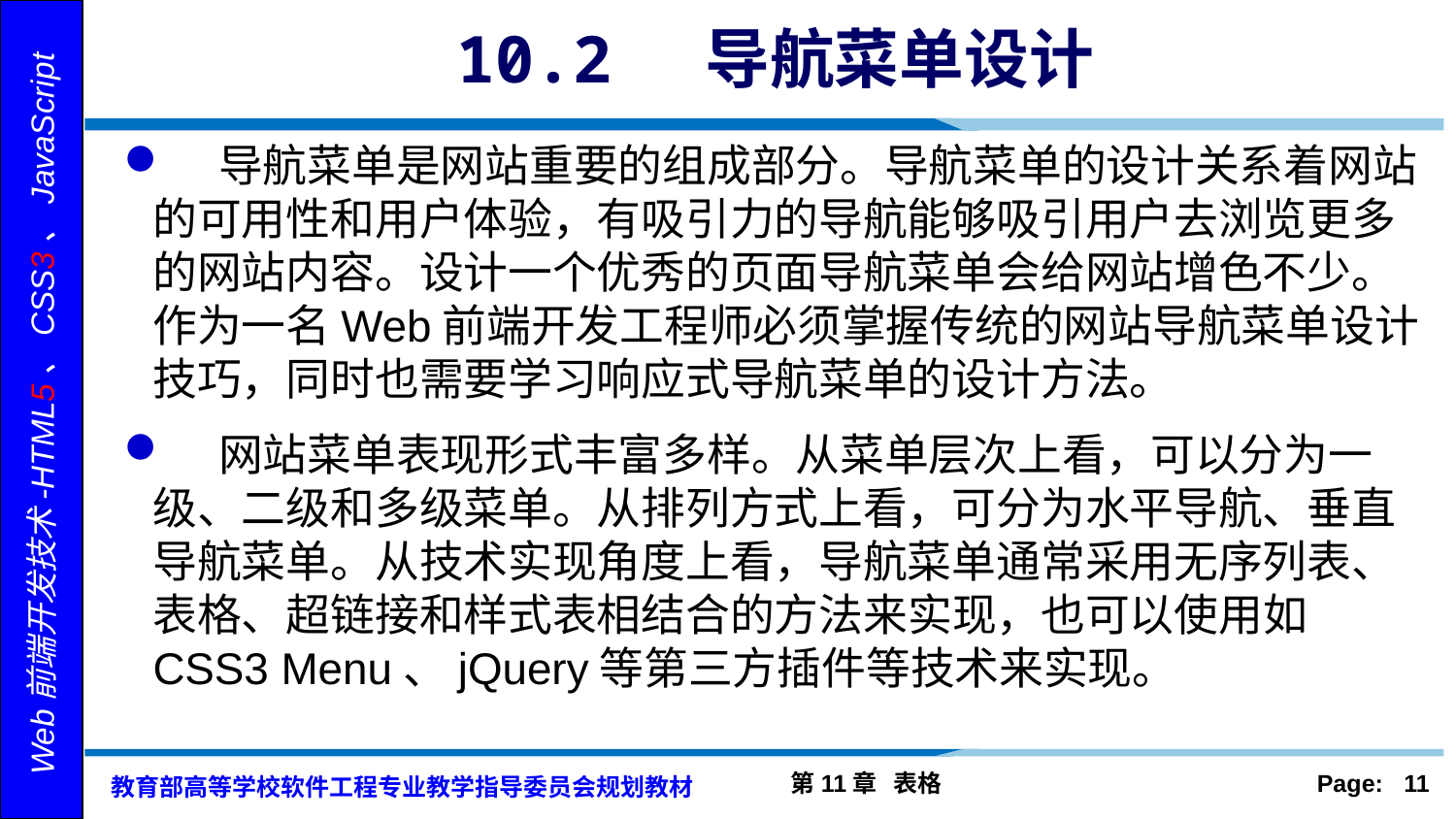

# 10.2  导航菜单设计
    导航菜单是网站重要的组成部分。导航菜单的设计关系着网站的可用性和用户体验，有吸引力的导航能够吸引用户去浏览更多的网站内容。设计一个优秀的页面导航菜单会给网站增色不少。作为一名Web前端开发工程师必须掌握传统的网站导航菜单设计技巧，同时也需要学习响应式导航菜单的设计方法。
    网站菜单表现形式丰富多样。从菜单层次上看，可以分为一级、二级和多级菜单。从排列方式上看，可分为水平导航、垂直导航菜单。从技术实现角度上看，导航菜单通常采用无序列表、表格、超链接和样式表相结合的方法来实现，也可以使用如CSS3 Menu、jQuery等第三方插件等技术来实现。